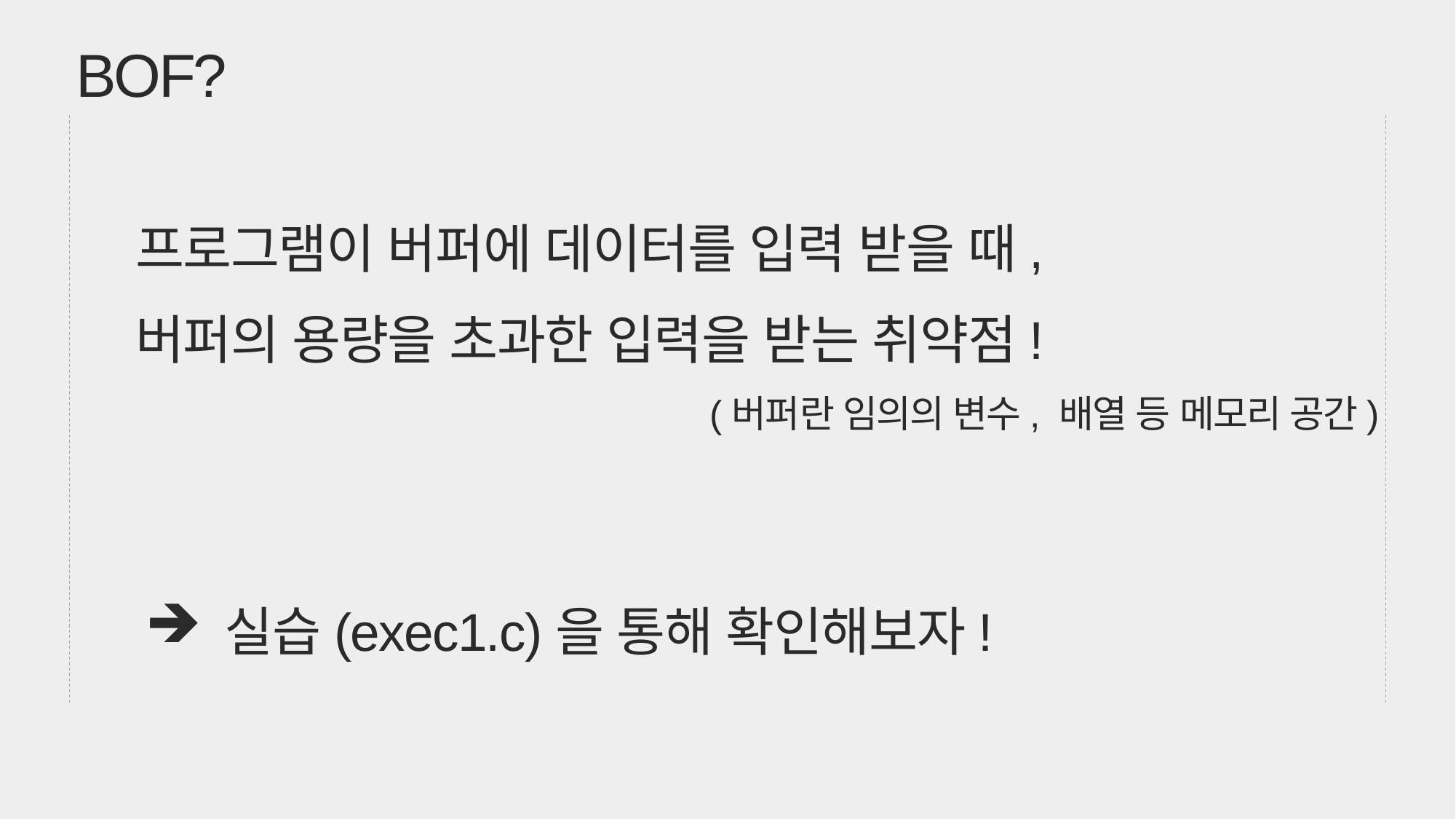

BOF?
프로그램이 버퍼에 데이터를 입력 받을 때,

버퍼의 용량을 초과한 입력을 받는 취약점!
(버퍼란 임의의 변수, 배열 등 메모리 공간)
 실습(exec1.c)을 통해 확인해보자!